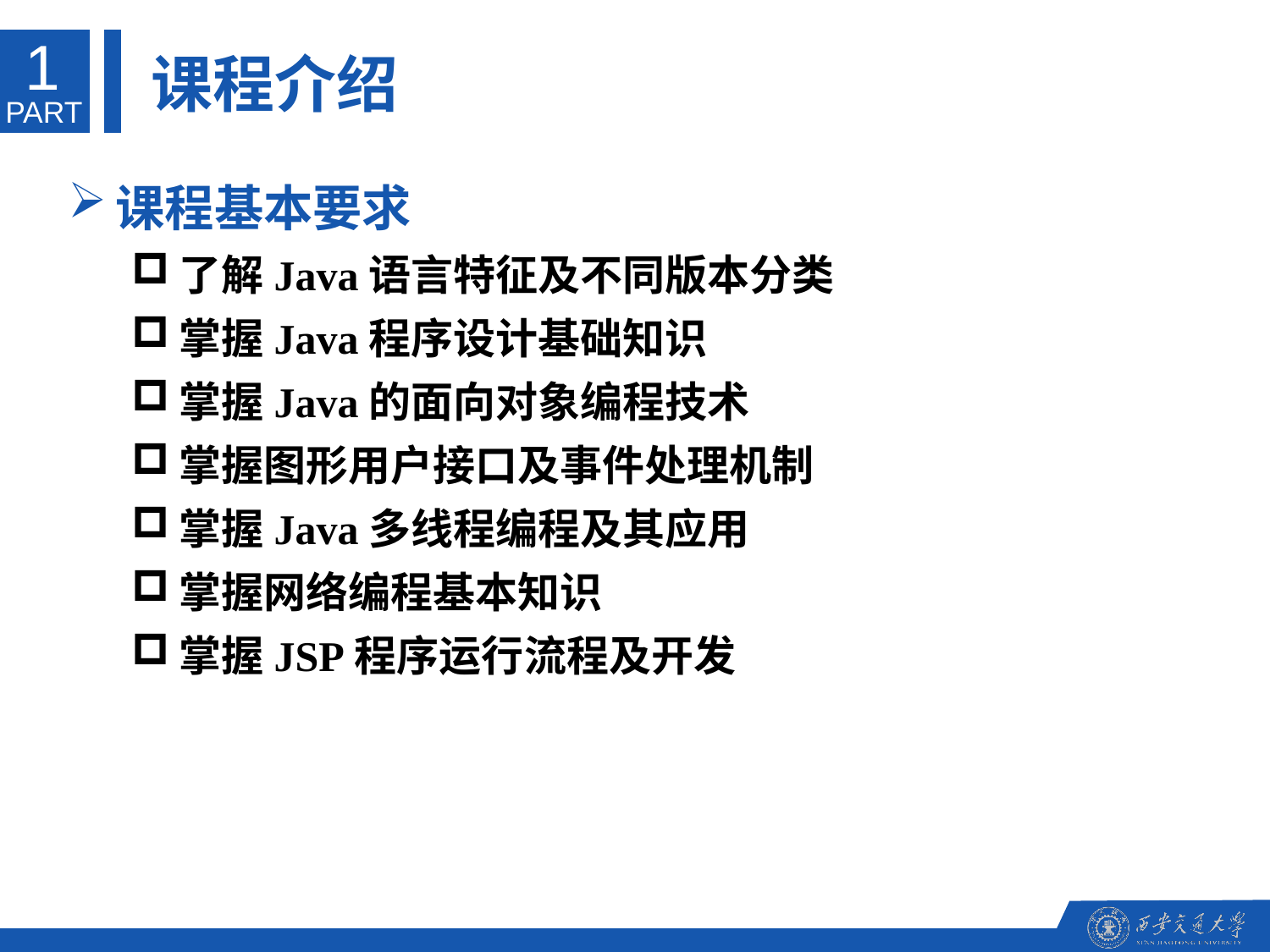

1
课程介绍
PART
课程基本要求
了解Java语言特征及不同版本分类
掌握Java程序设计基础知识
掌握Java的面向对象编程技术
掌握图形用户接口及事件处理机制
掌握Java多线程编程及其应用
掌握网络编程基本知识
掌握JSP程序运行流程及开发